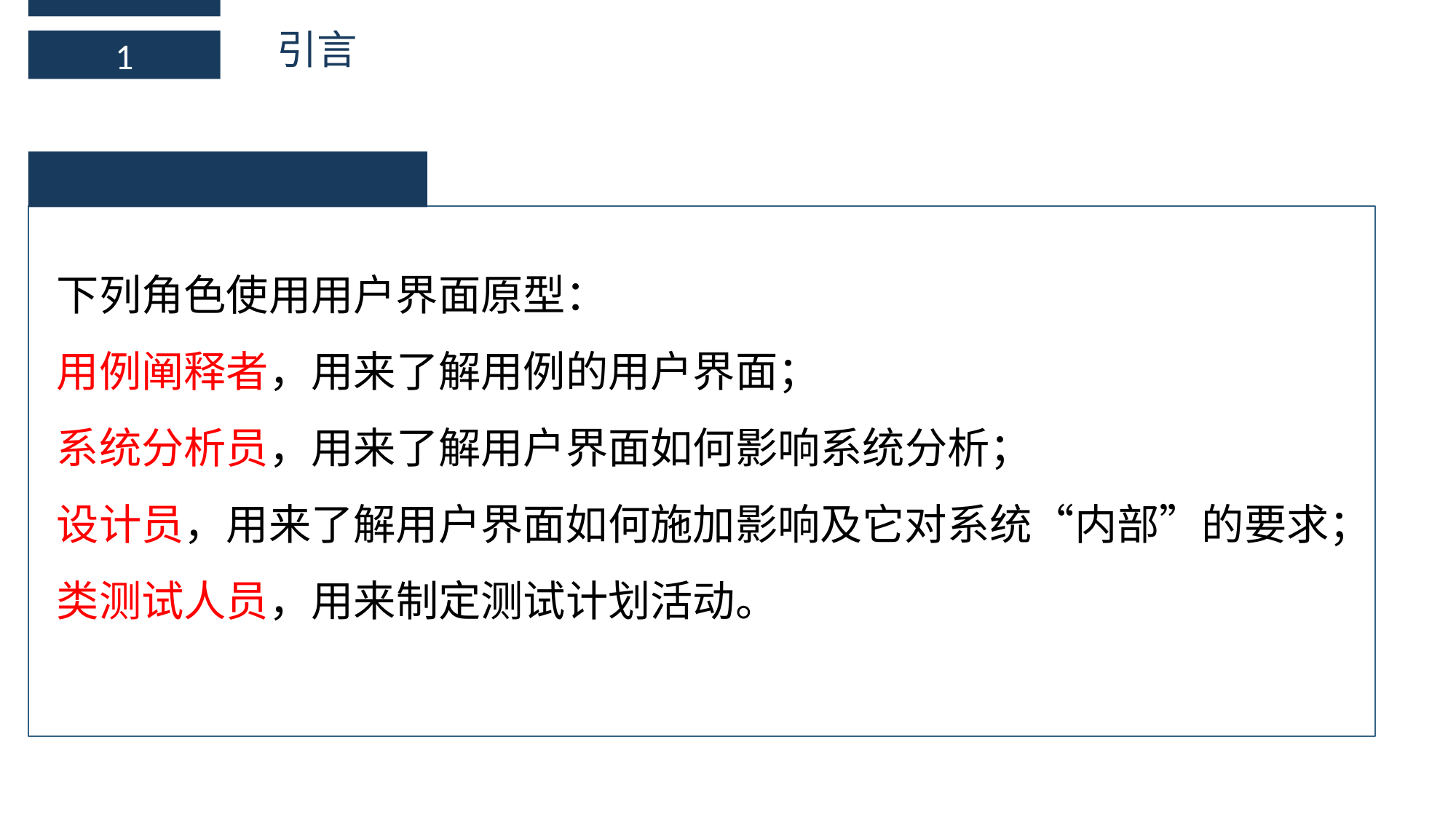

引言
1

下列角色使用用户界面原型：
用例阐释者，用来了解用例的用户界面；
系统分析员，用来了解用户界面如何影响系统分析；
设计员，用来了解用户界面如何施加影响及它对系统“内部”的要求；
类测试人员，用来制定测试计划活动。